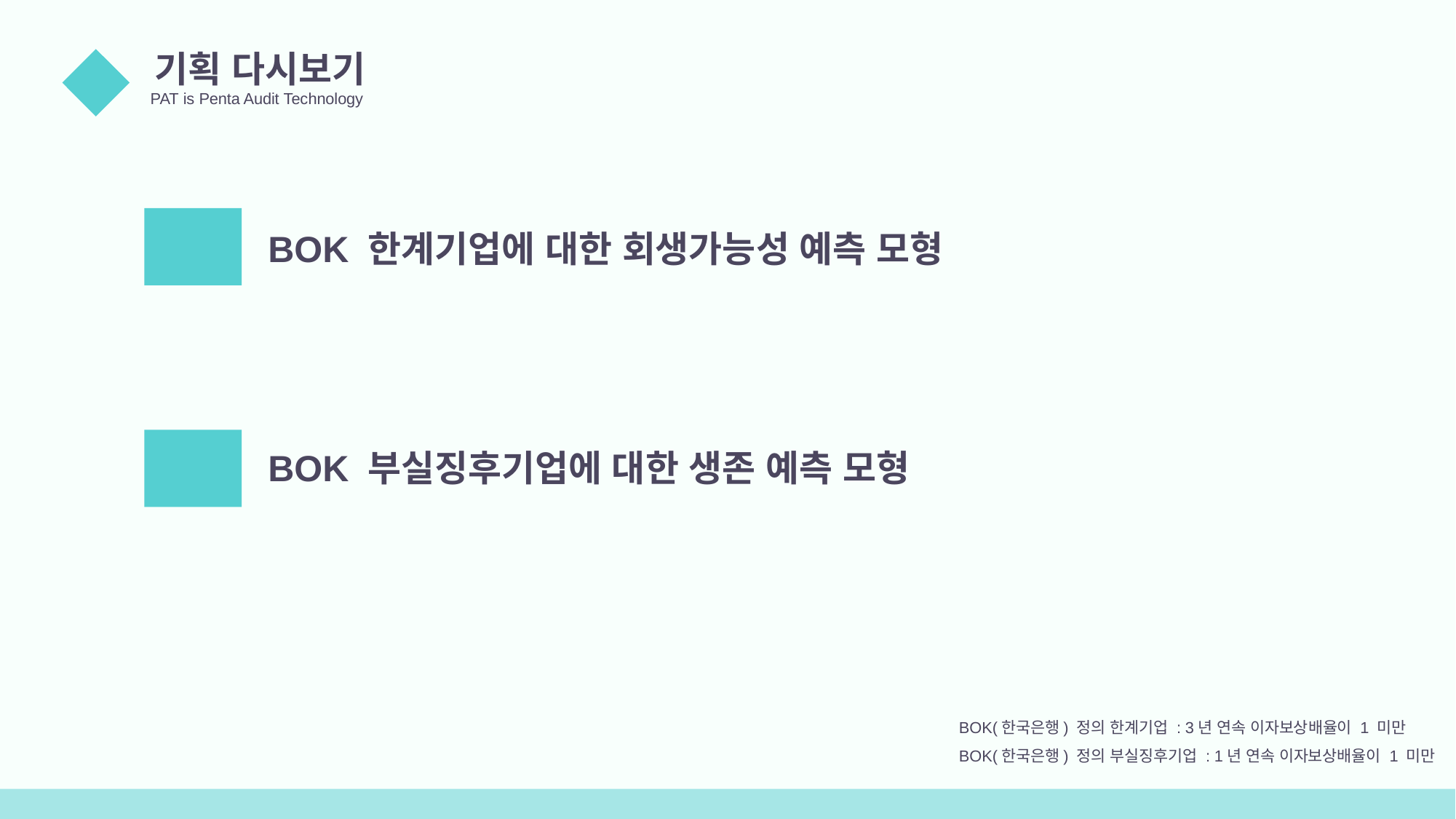

기획 다시보기
PAT is Penta Audit Technology

01
기존
BOK 한계기업에 대한 회생가능성 예측 모형
변경
BOK 부실징후기업에 대한 생존 예측 모형
BOK(한국은행) 정의 한계기업 : 3년 연속 이자보상배율이 1 미만
BOK(한국은행) 정의 부실징후기업 : 1년 연속 이자보상배율이 1 미만